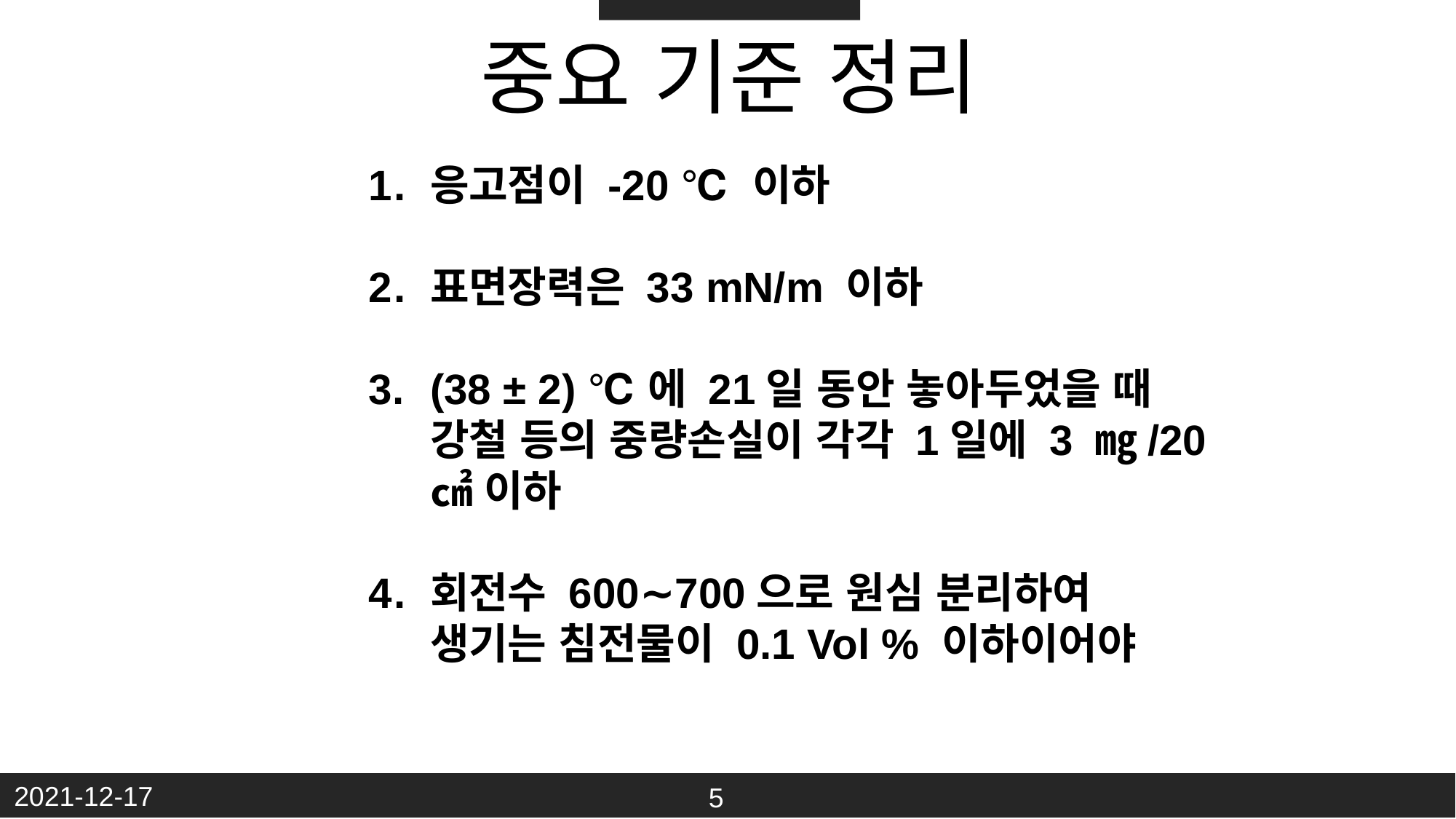

중요 기준 정리
응고점이 -20 ℃ 이하

표면장력은 33 mN/m 이하

(38 ± 2) ℃에 21일 동안 놓아두었을 때 강철 등의 중량손실이 각각 1일에 3 ㎎/20 ㎠ 이하

회전수 600∼700으로 원심 분리하여 생기는 침전물이 0.1 Vol % 이하이어야